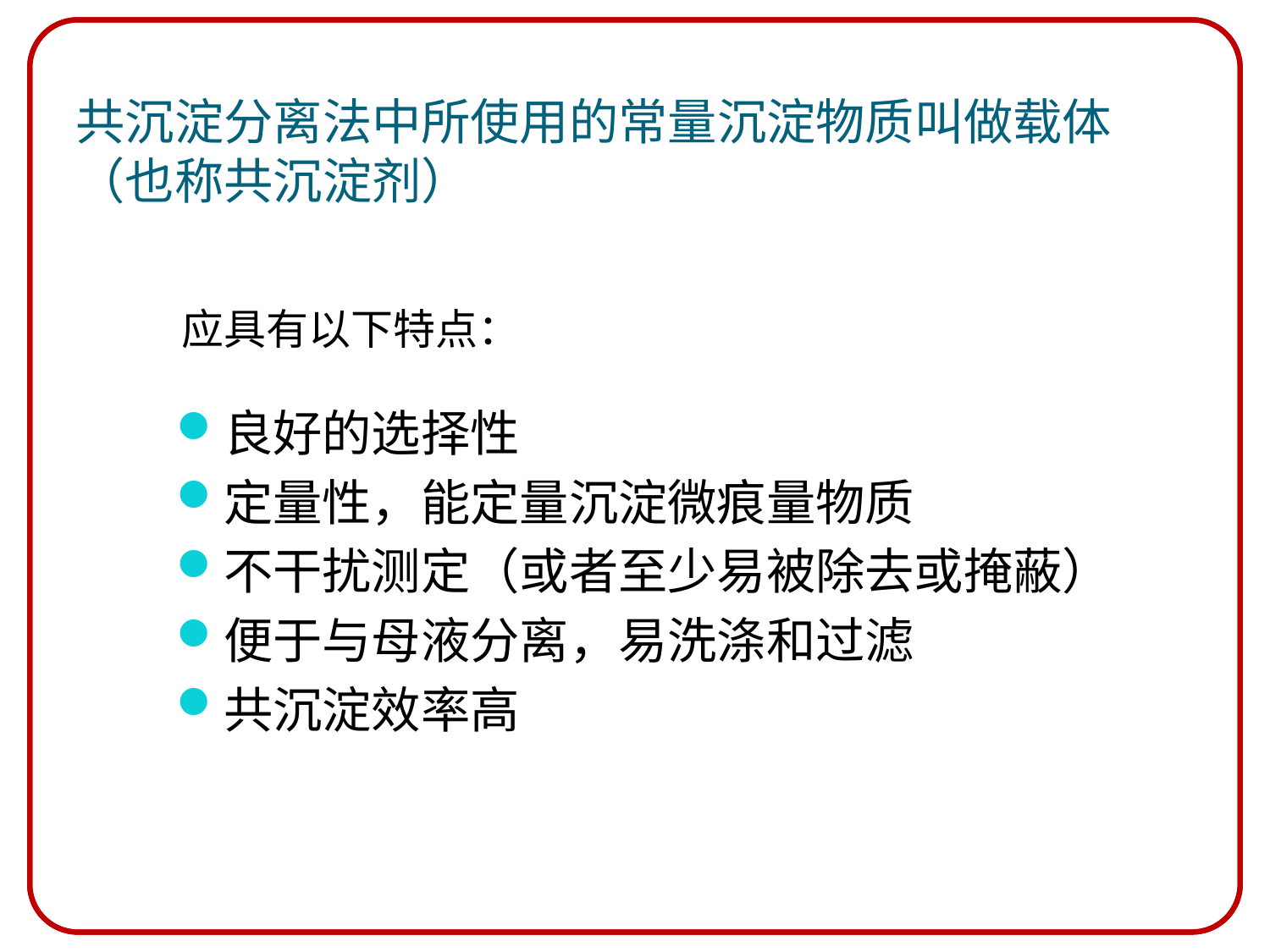

共沉淀分离法中所使用的常量沉淀物质叫做载体（也称共沉淀剂）
应具有以下特点：
良好的选择性
定量性，能定量沉淀微痕量物质
不干扰测定（或者至少易被除去或掩蔽）
便于与母液分离，易洗涤和过滤
共沉淀效率高